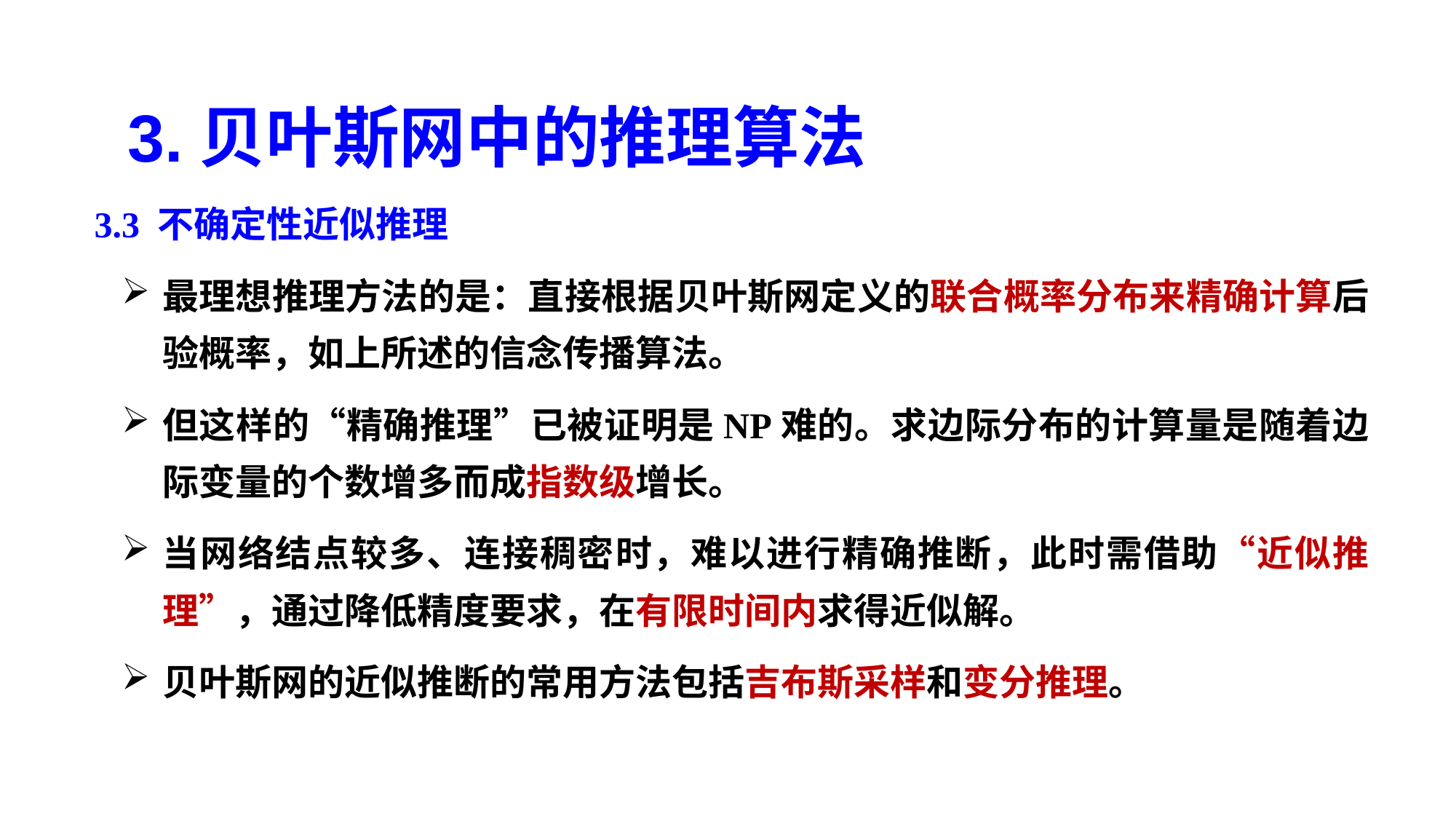

3.贝叶斯网中的推理算法
3.3 不确定性近似推理
最理想推理方法的是：直接根据贝叶斯网定义的联合概率分布来精确计算后验概率，如上所述的信念传播算法。
但这样的“精确推理”已被证明是NP难的。求边际分布的计算量是随着边际变量的个数增多而成指数级增长。
当网络结点较多、连接稠密时，难以进行精确推断，此时需借助“近似推理”，通过降低精度要求，在有限时间内求得近似解。
贝叶斯网的近似推断的常用方法包括吉布斯采样和变分推理。